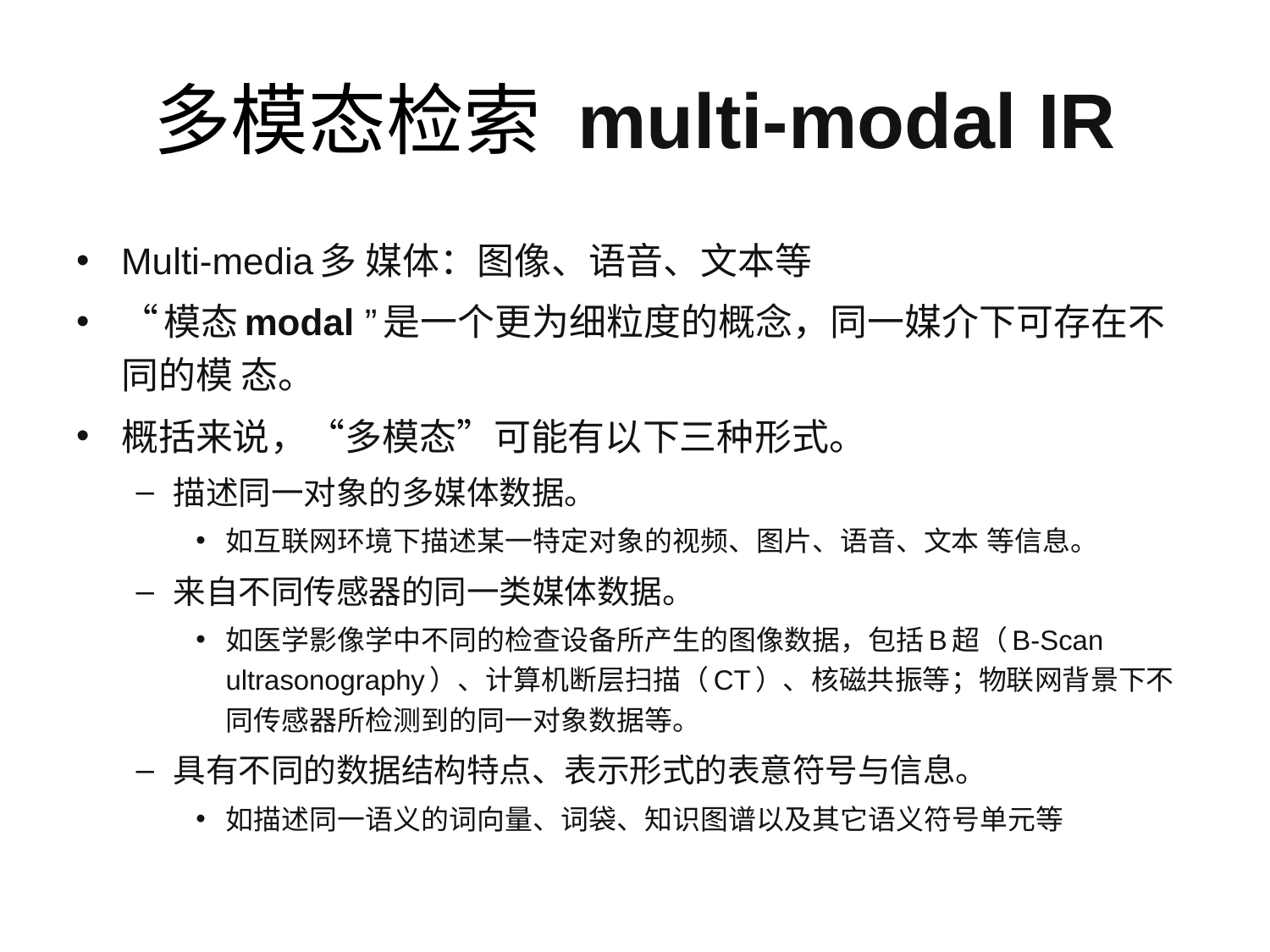

# 多模态检索 multi-modal IR
Multi-media多 媒体：图像、语音、文本等
“模态modal ”是一个更为细粒度的概念，同一媒介下可存在不同的模 态。
概括来说，“多模态”可能有以下三种形式。
描述同一对象的多媒体数据。
如互联网环境下描述某一特定对象的视频、图片、语音、文本 等信息。
来自不同传感器的同一类媒体数据。
如医学影像学中不同的检查设备所产生的图像数据，包括B超（B-Scan ultrasonography）、计算机断层扫描（CT）、核磁共振等；物联网背景下不同传感器所检测到的同一对象数据等。
具有不同的数据结构特点、表示形式的表意符号与信息。
如描述同一语义的词向量、词袋、知识图谱以及其它语义符号单元等